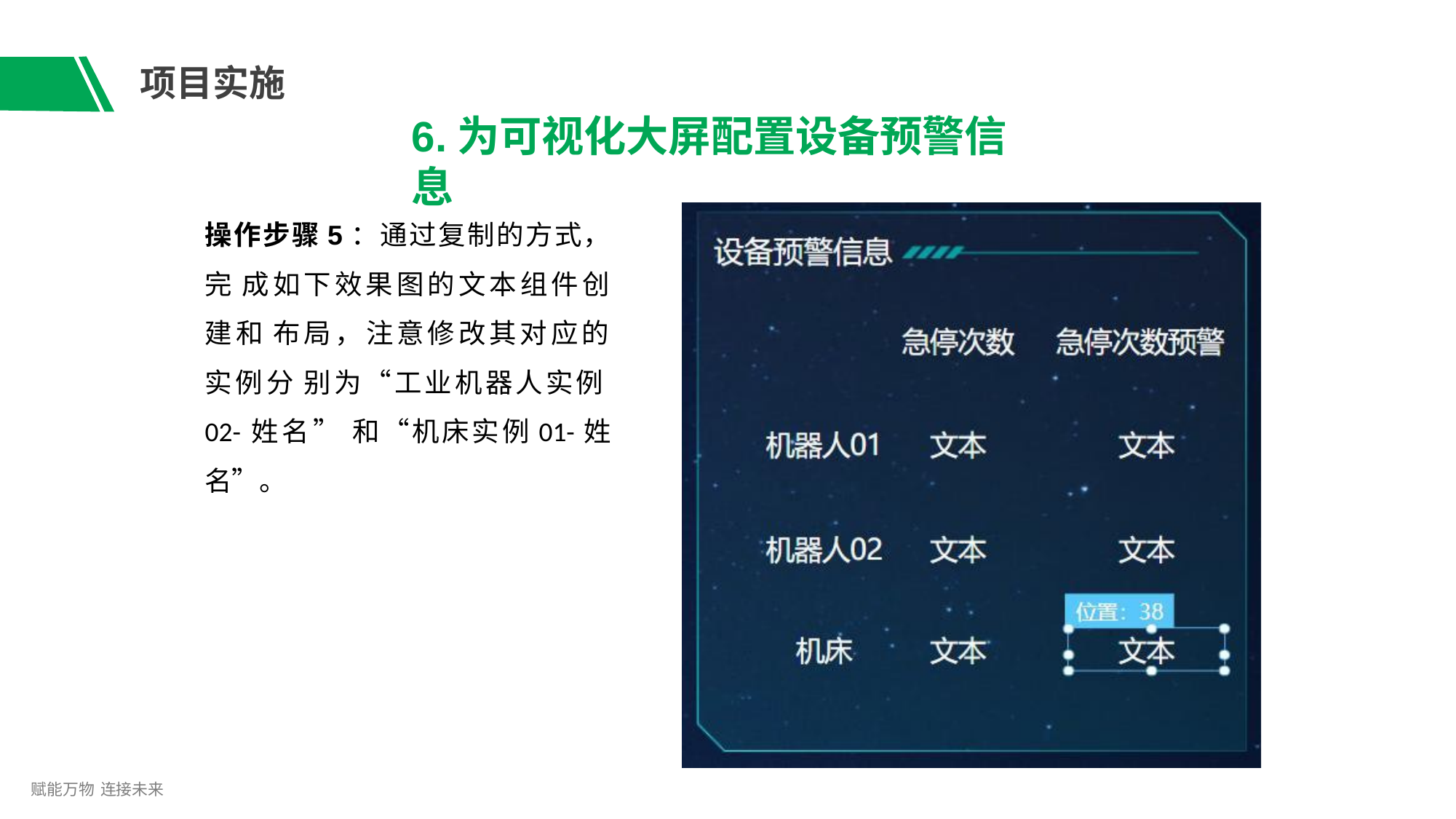

# 项目实施
6.为可视化大屏配置设备预警信息
操作步骤5：通过复制的方式，完 成如下效果图的文本组件创建和 布局，注意修改其对应的实例分 别为“工业机器人实例02-姓名” 和“机床实例01-姓名”。

赋能万物 连接未来